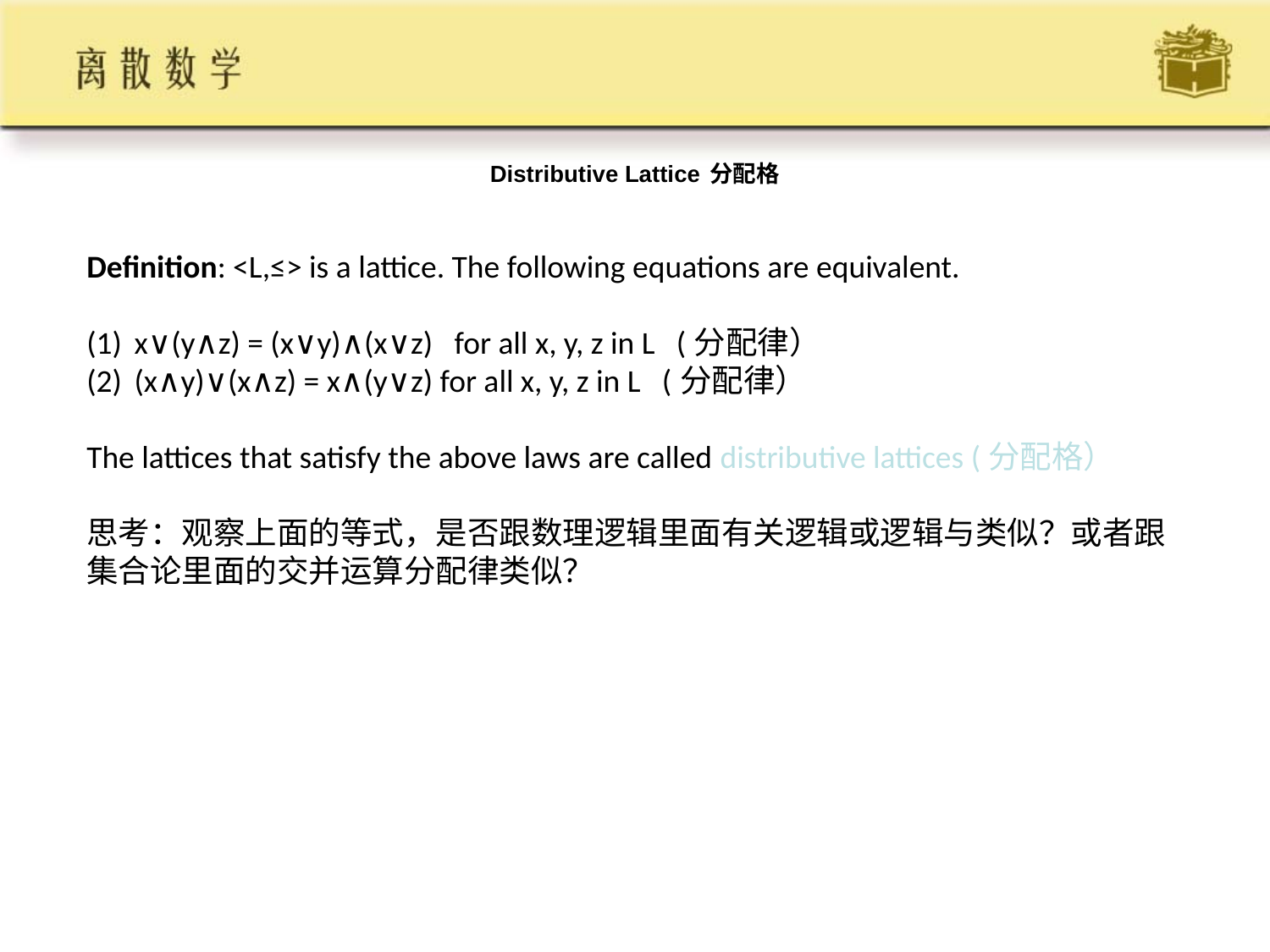

# Distributive Lattice 分配格
Definition: <L,≤> is a lattice. The following equations are equivalent.

x∨(y∧z) = (x∨y)∧(x∨z)   for all x, y, z in L   (分配律）
(x∧y)∨(x∧z) = x∧(y∨z) for all x, y, z in L   (分配律）

The lattices that satisfy the above laws are called distributive lattices (分配格）

思考：观察上面的等式，是否跟数理逻辑里面有关逻辑或逻辑与类似？或者跟集合论里面的交并运算分配律类似？